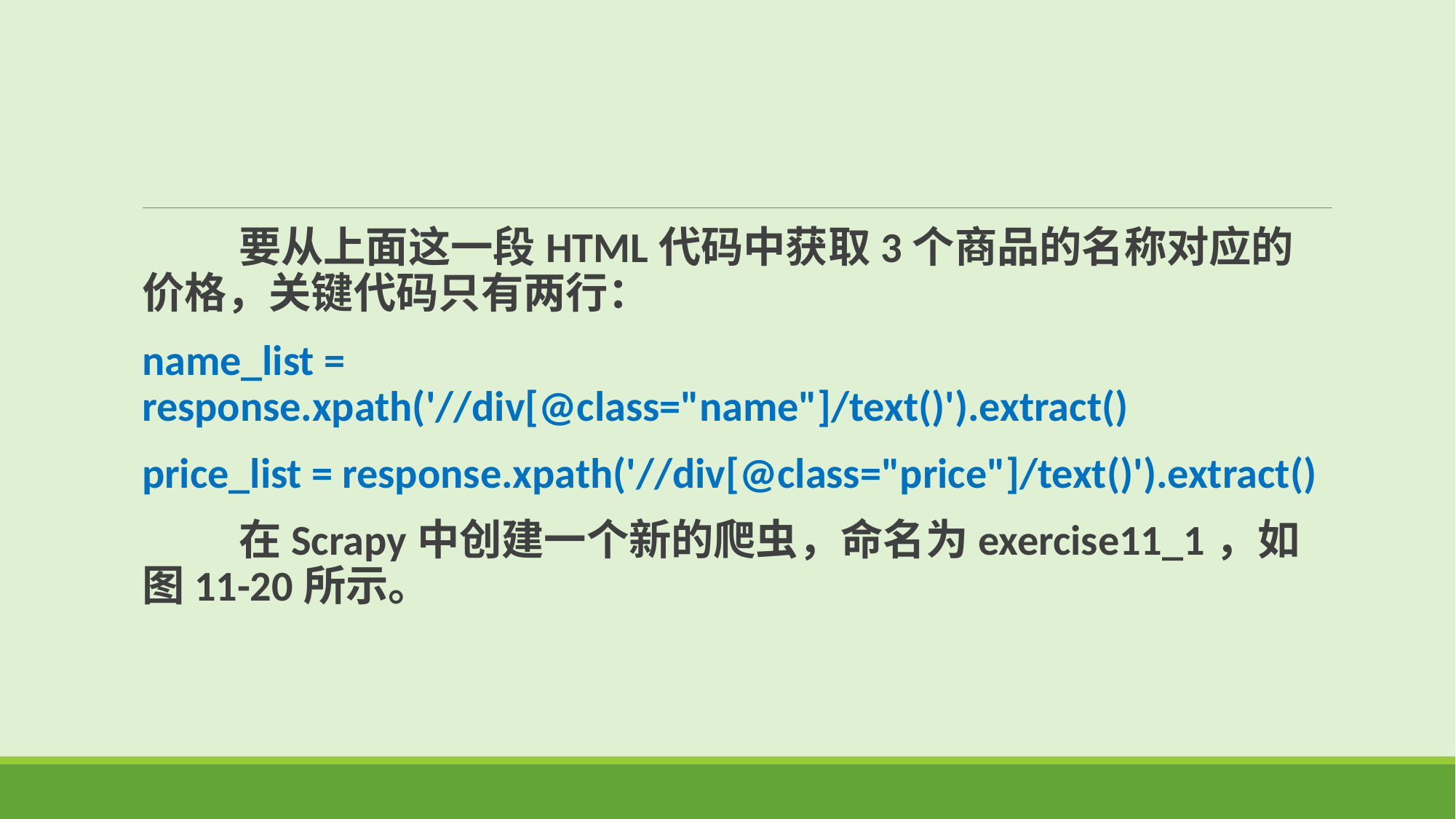

要从上面这一段HTML代码中获取3个商品的名称对应的价格，关键代码只有两行：
name_list = response.xpath('//div[@class="name"]/text()').extract()
price_list = response.xpath('//div[@class="price"]/text()').extract()
         在Scrapy中创建一个新的爬虫，命名为exercise11_1，如图11-20所示。